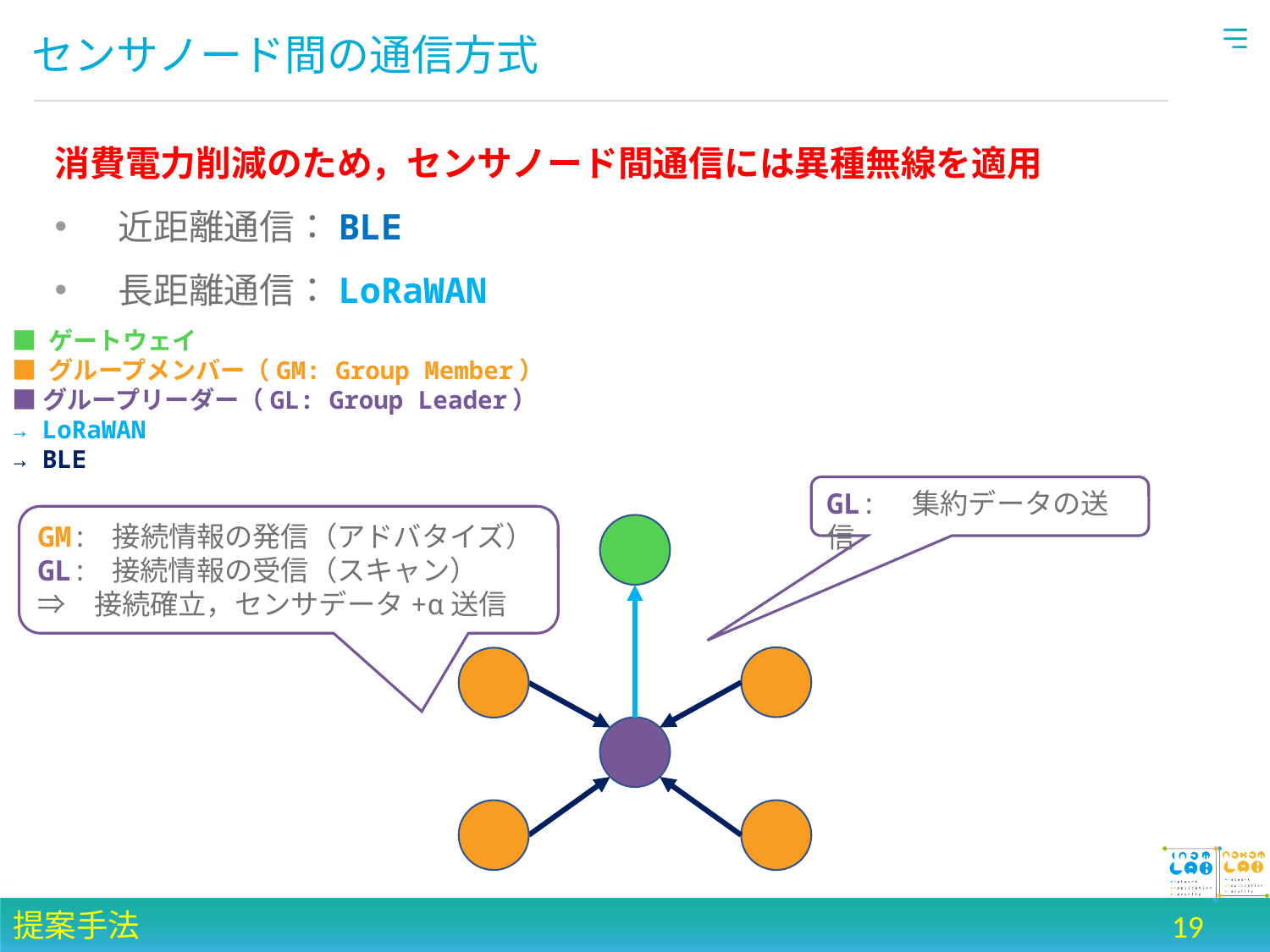

# センサノード間の通信方式
消費電力削減のため，センサノード間通信には異種無線を適用
近距離通信：BLE
長距離通信：LoRaWAN
■ ゲートウェイ
■ グループメンバー（GM: Group Member）
■ グループリーダー（GL: Group Leader）
→ LoRaWAN
→ BLE
GL:　集約データの送信
GM: 接続情報の発信（アドバタイズ）
GL: 接続情報の受信（スキャン）
⇒　接続確立，センサデータ+α送信

提案手法